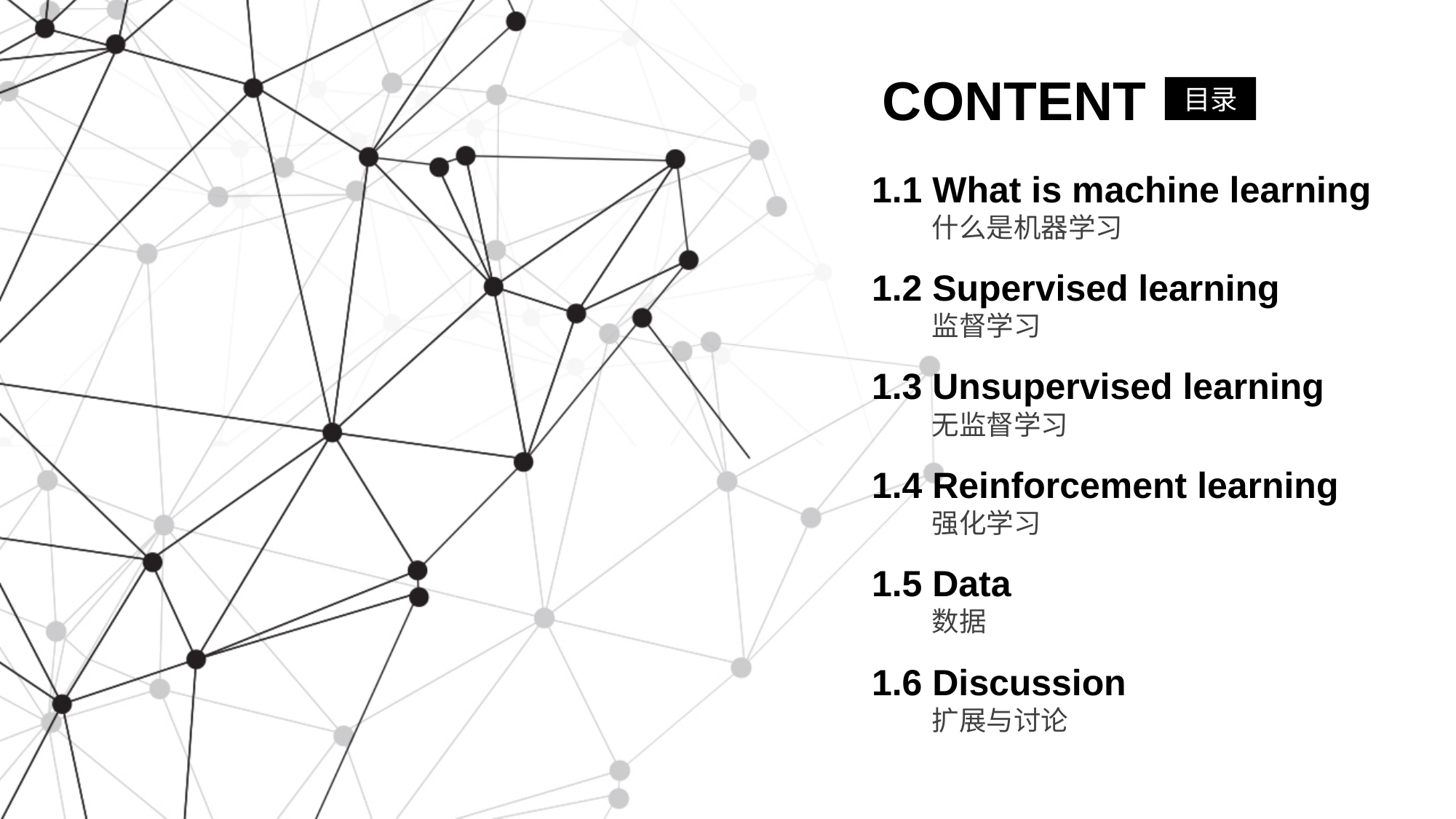

CONTENT
目录
1.1 What is machine learning
什么是机器学习
1.2 Supervised learning
监督学习
1.3 Unsupervised learning
无监督学习
1.4 Reinforcement learning
强化学习
1.5 Data
数据
1.6 Discussion
扩展与讨论